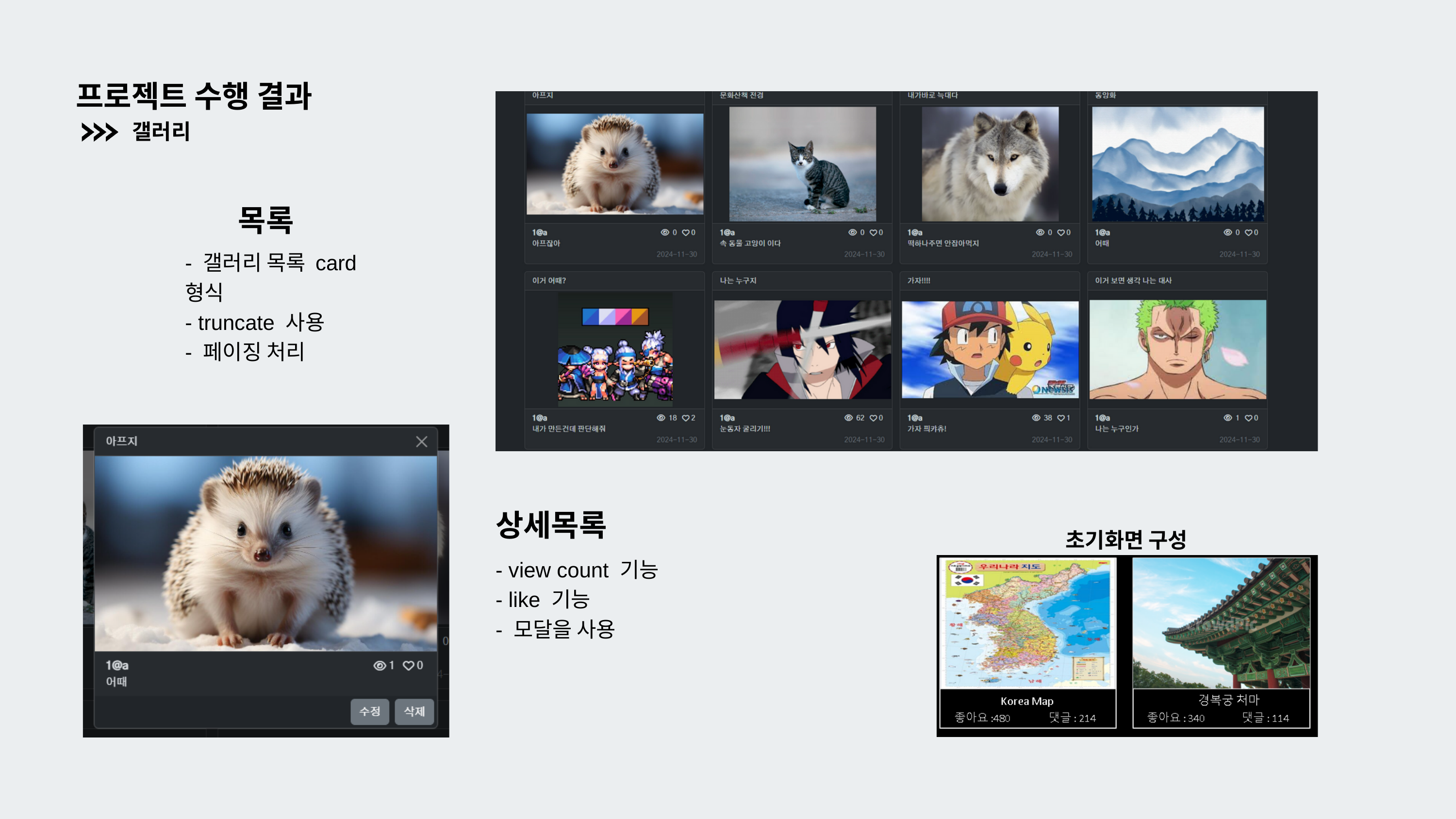

프로젝트 수행 결과

갤러리

목록
- 갤러리 목록 card 형식
- truncate 사용
- 페이징 처리

상세목록
초기화면 구성
- view count 기능
- like 기능
- 모달을 사용